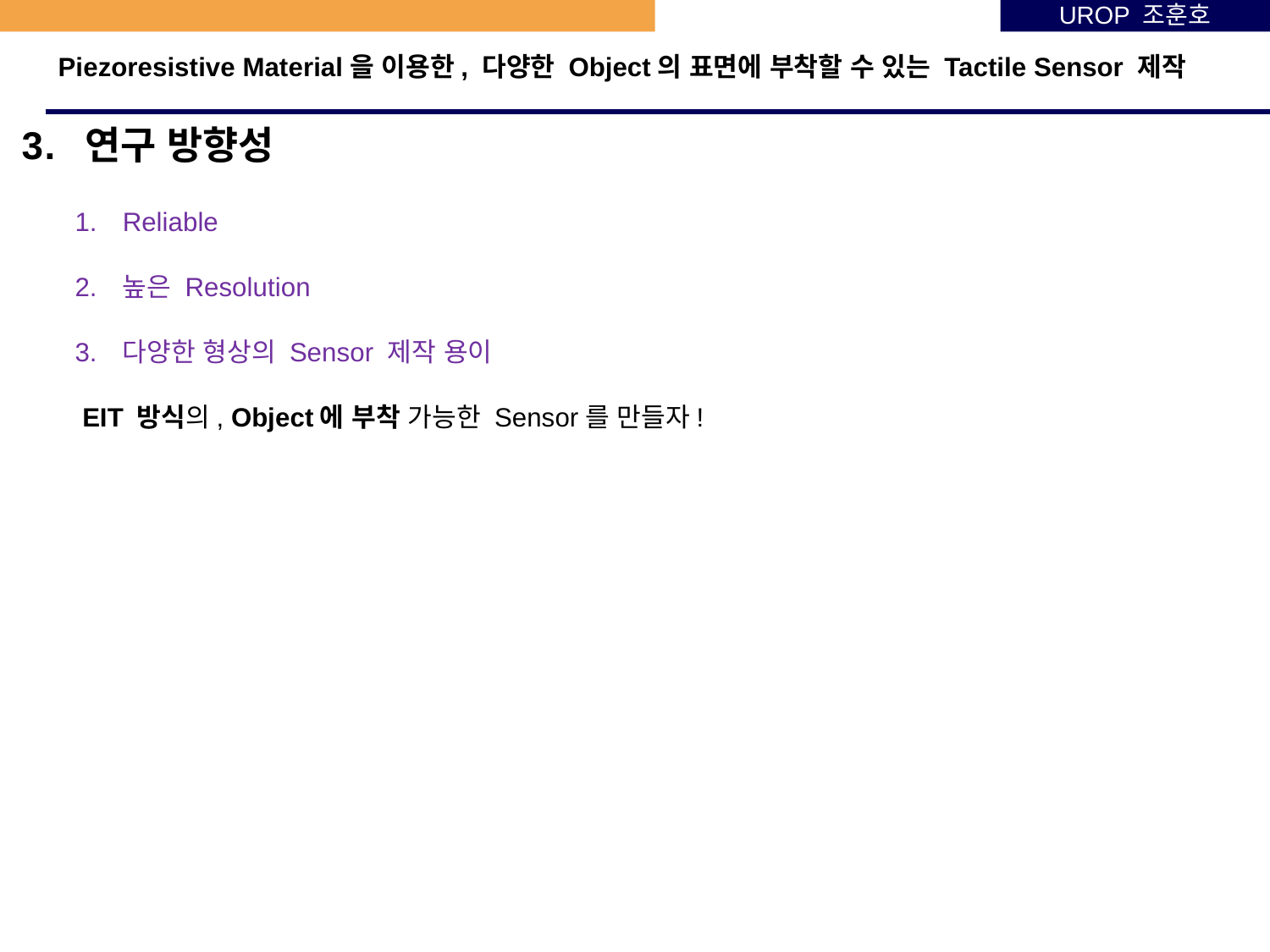

UROP 조훈호
# Piezoresistive Material을 이용한, 다양한 Object의 표면에 부착할 수 있는 Tactile Sensor 제작
연구 방향성
Reliable
높은 Resolution
다양한 형상의 Sensor 제작 용이
 EIT 방식의, Object에 부착 가능한 Sensor를 만들자!